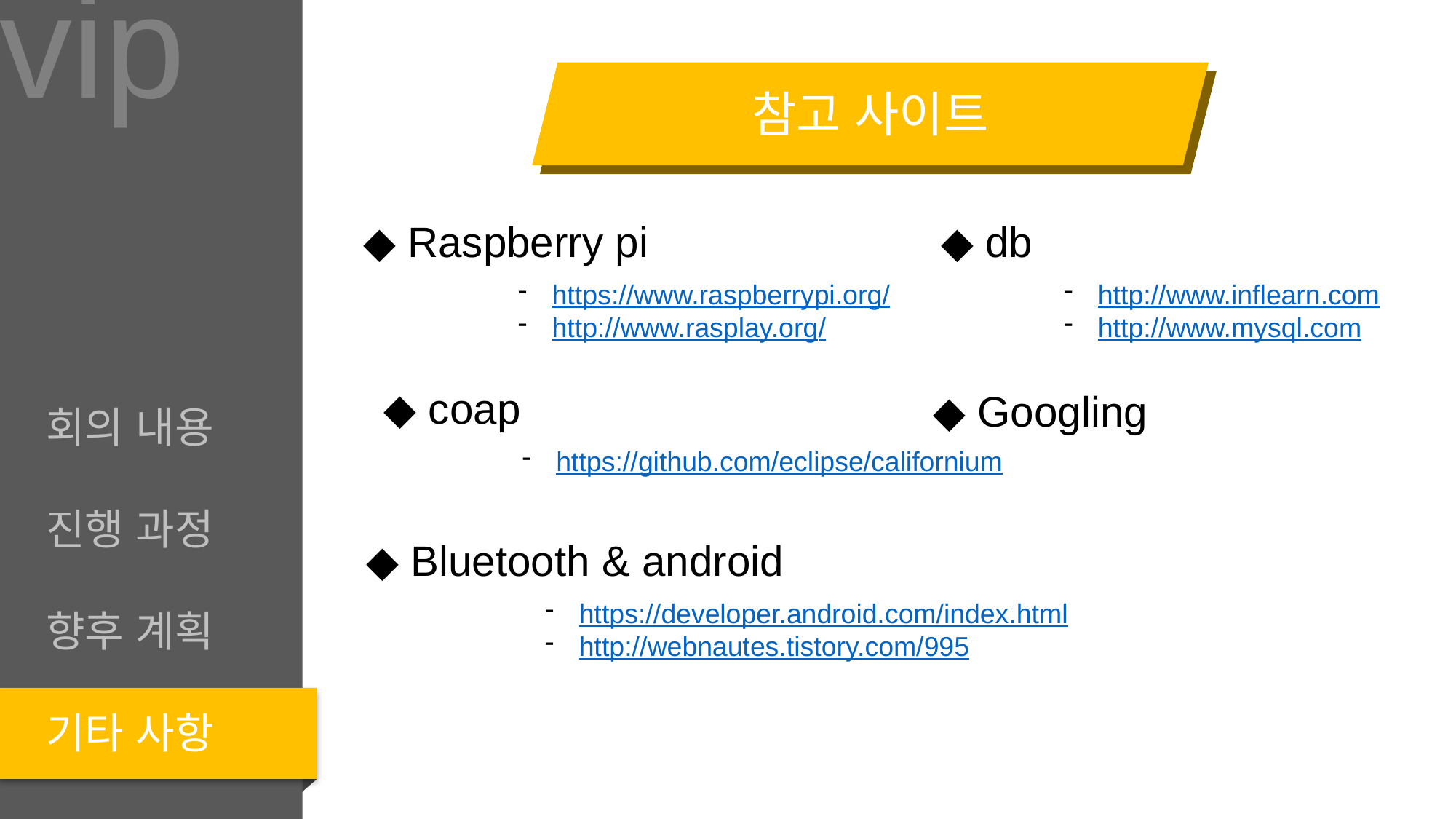

vip

참고 사이트
◆ Raspberry pi
https://www.raspberrypi.org/
http://www.rasplay.org/
◆ db
http://www.inflearn.com
http://www.mysql.com
◆ coap
https://github.com/eclipse/californium
◆ Googling
회의 내용

진행 과정

향후 계획

기타 사항
◆ Bluetooth & android
https://developer.android.com/index.html
http://webnautes.tistory.com/995